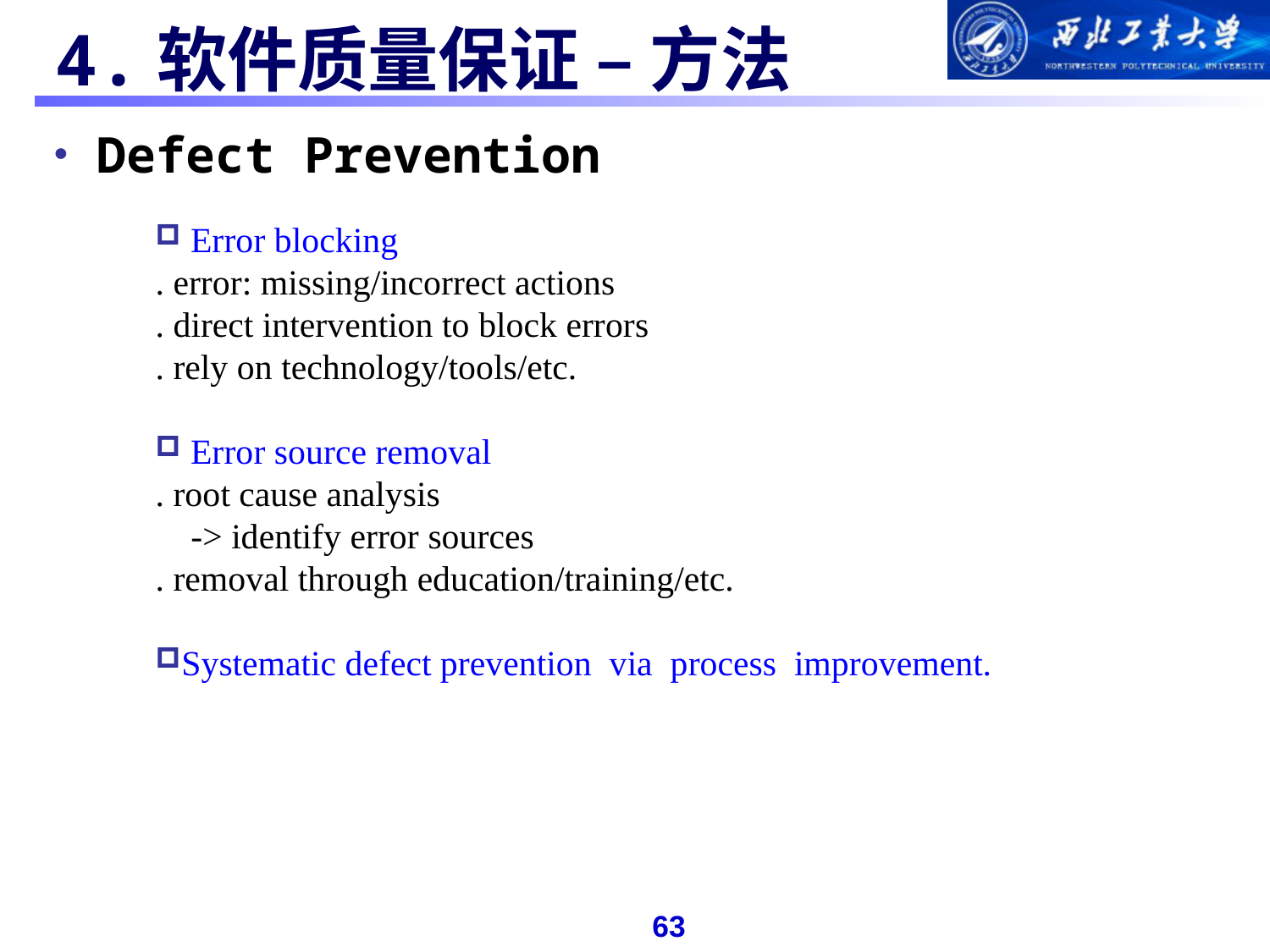

#
 4.软件质量保证 – 方法
 Defect Prevention

 Error blocking
. error: missing/incorrect actions
. direct intervention to block errors
. rely on technology/tools/etc.

 Error source removal
. root cause analysis
    -> identify error sources
. removal through education/training/etc.

Systematic defect prevention  via  process  improvement.